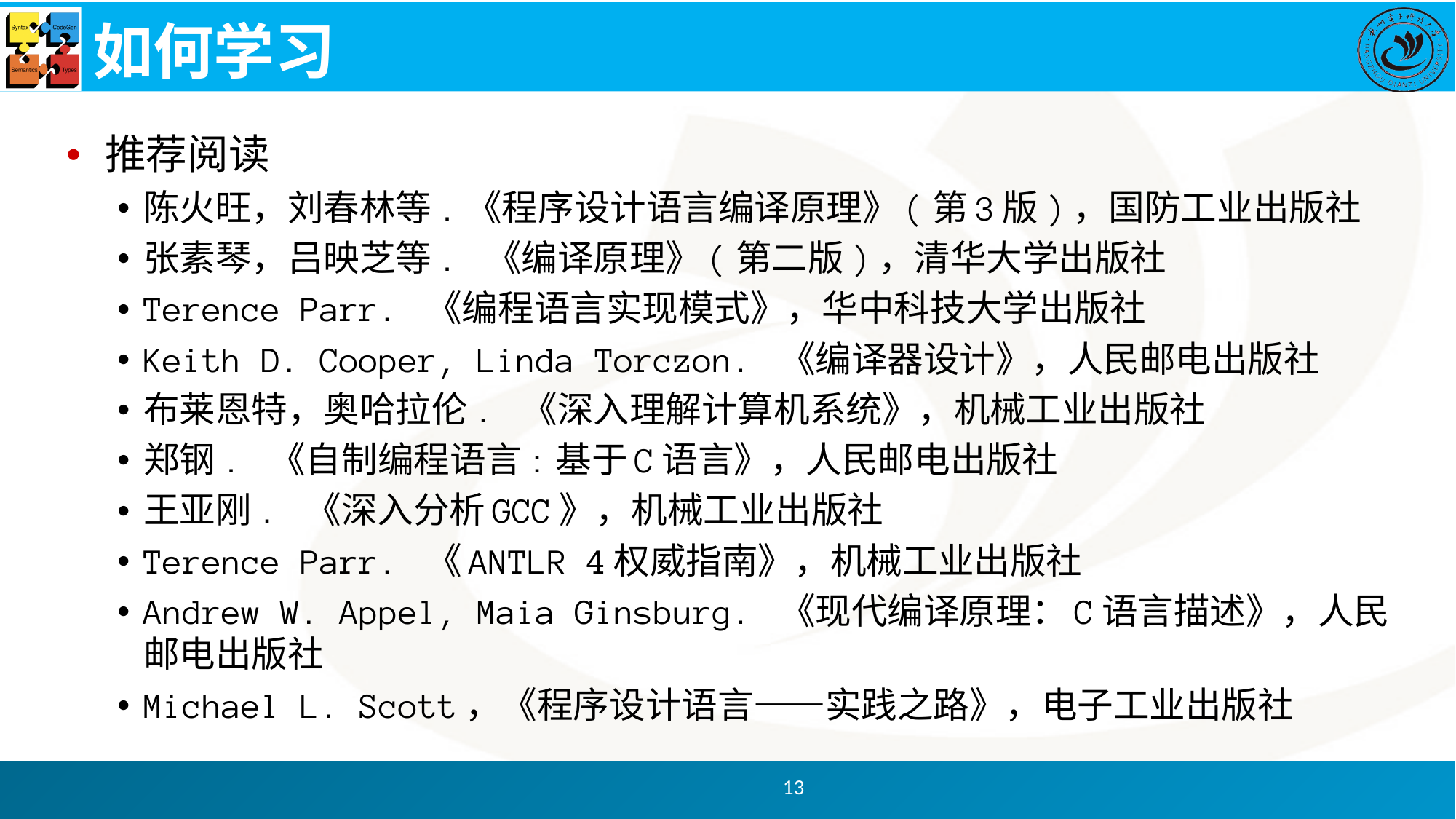

# 如何学习
推荐阅读
陈火旺，刘春林等.《程序设计语言编译原理》(第3版)，国防工业出版社
张素琴，吕映芝等. 《编译原理》(第二版)，清华大学出版社
Terence Parr. 《编程语言实现模式》，华中科技大学出版社
Keith D. Cooper, Linda Torczon. 《编译器设计》，人民邮电出版社
布莱恩特，奥哈拉伦. 《深入理解计算机系统》，机械工业出版社
郑钢. 《自制编程语言:基于C语言》，人民邮电出版社
王亚刚. 《深入分析GCC》，机械工业出版社
Terence Parr. 《ANTLR 4权威指南》，机械工业出版社
Andrew W. Appel, Maia Ginsburg. 《现代编译原理：C语言描述》，人民邮电出版社
Michael L. Scott，《程序设计语言——实践之路》，电子工业出版社
13